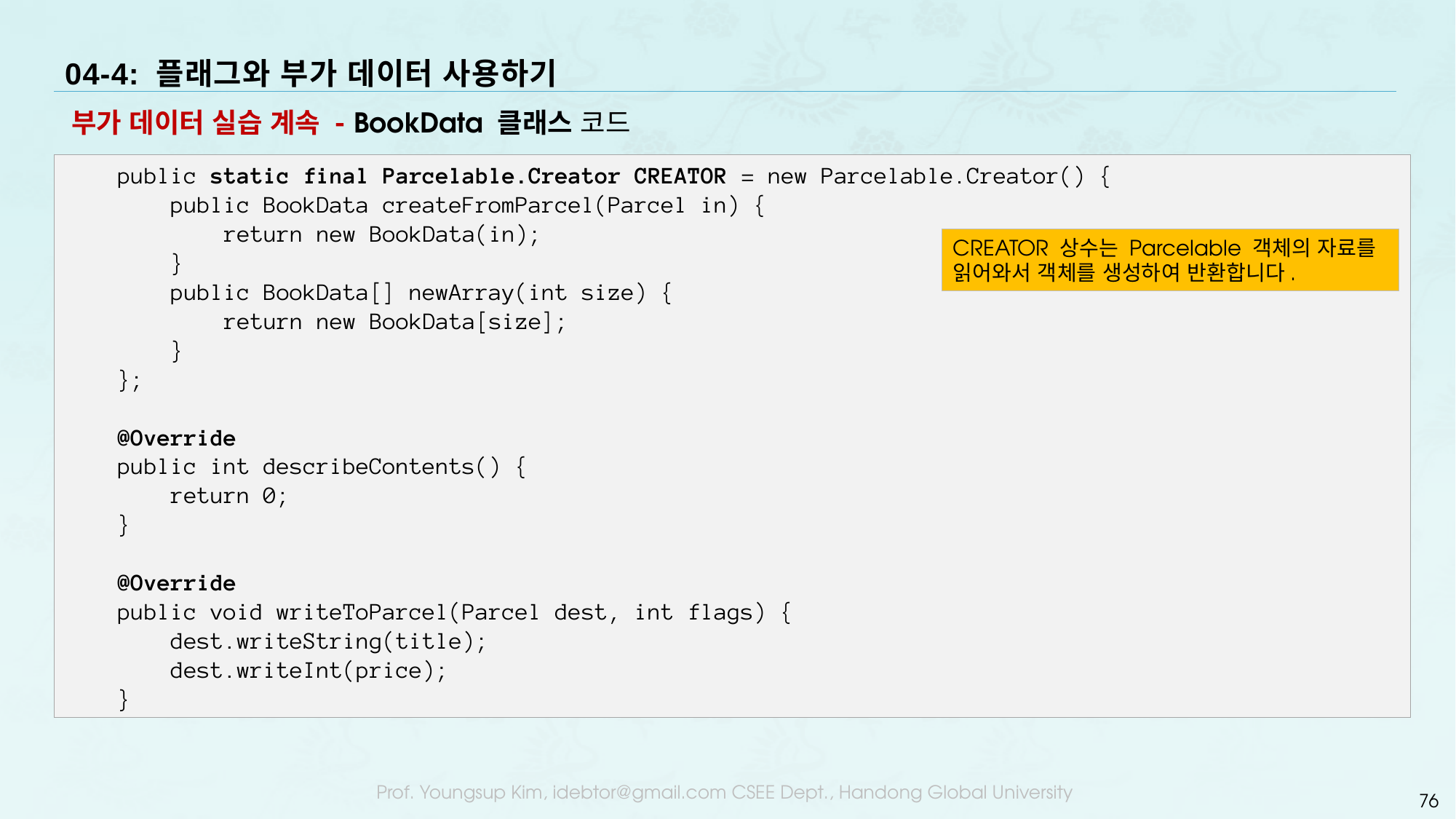

# 04-4: 플래그와 부가 데이터 사용하기
부가 데이터 실습 계속 - BookData 클래스 코드

    public static final Parcelable.Creator CREATOR = new Parcelable.Creator() {
        public BookData createFromParcel(Parcel in) {
            return new BookData(in);
        }
        public BookData[] newArray(int size) {
            return new BookData[size];
        }
    };

    @Override
    public int describeContents() {
        return 0;
    }

    @Override
    public void writeToParcel(Parcel dest, int flags) {
        dest.writeString(title);
        dest.writeInt(price);
    }
CREATOR 상수는 Parcelable 객체의 자료를 읽어와서 객체를 생성하여 반환합니다.
76